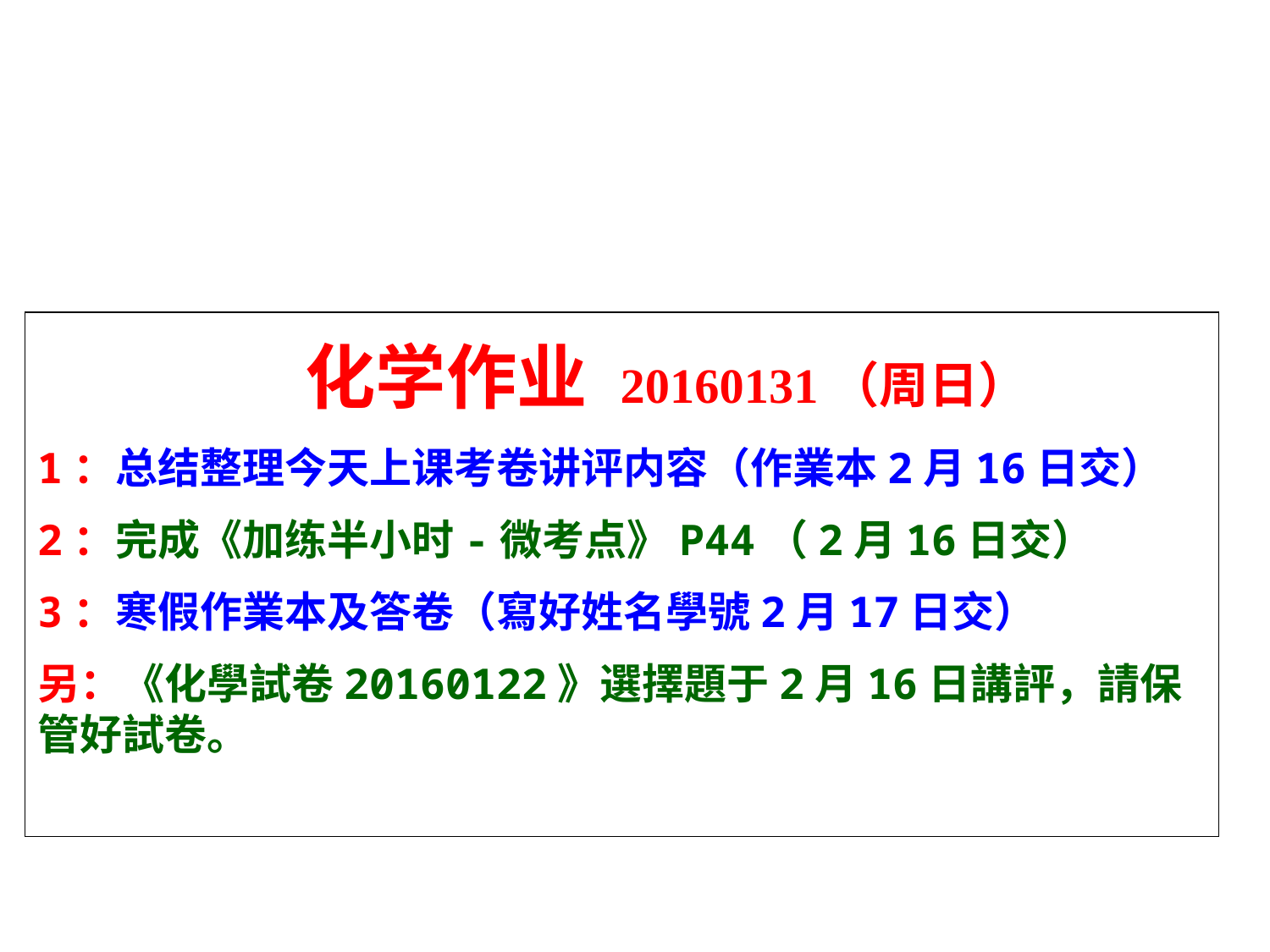

化学作业 20160131（周日）
1：总结整理今天上课考卷讲评内容（作業本2月16日交）
2：完成《加练半小时-微考点》P44（2月16日交）
3：寒假作業本及答卷（寫好姓名學號2月17日交）
另：《化學試卷20160122》選擇題于2月16日講評，請保管好試卷。